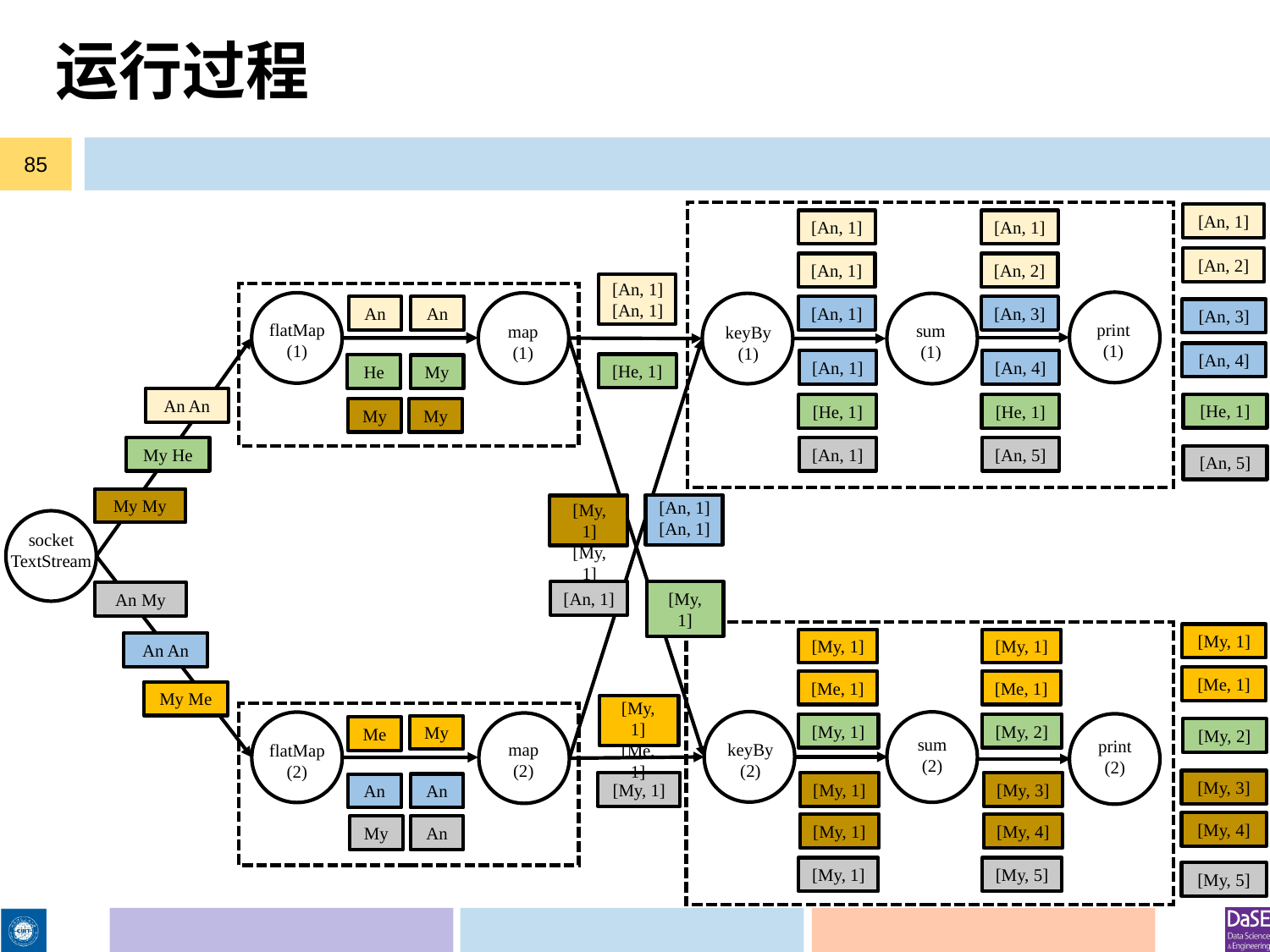

# 运行过程
85

[An, 1]
[An, 1]
[An, 1]
[An, 2]
[An, 1]
[An, 2]
[An, 1]
[An, 1]

[An, 1]
[An, 3]
An
An
[An, 3]
print
(1)
flatMap
(1)
sum
(1)
map
(1)
keyBy
(1)
[An, 4]
[An, 1]
[An, 4]
[He, 1]
He
My
An An
[He, 1]
[He, 1]
[He, 1]
My
My
My He
[An, 1]
[An, 5]
[An, 5]
My My
[An, 1]
[An, 1]
[My, 1]
[My, 1]

socket
TextStream
[An, 1]
[My, 1]
An My

[My, 1]
[My, 1]
[My, 1]
An An
[Me, 1]
[Me, 1]
[Me, 1]
My Me
[My, 1]
[Me, 1]

[My, 1]
[My, 2]
My
Me
[My, 2]
sum
(2)
print
(2)
keyBy
(2)
map
(2)
flatMap
(2)
[My, 3]
[My, 1]
[My, 1]
[My, 3]
An
An
[My, 4]
[My, 1]
[My, 4]
My
An
[My, 1]
[My, 5]
[My, 5]